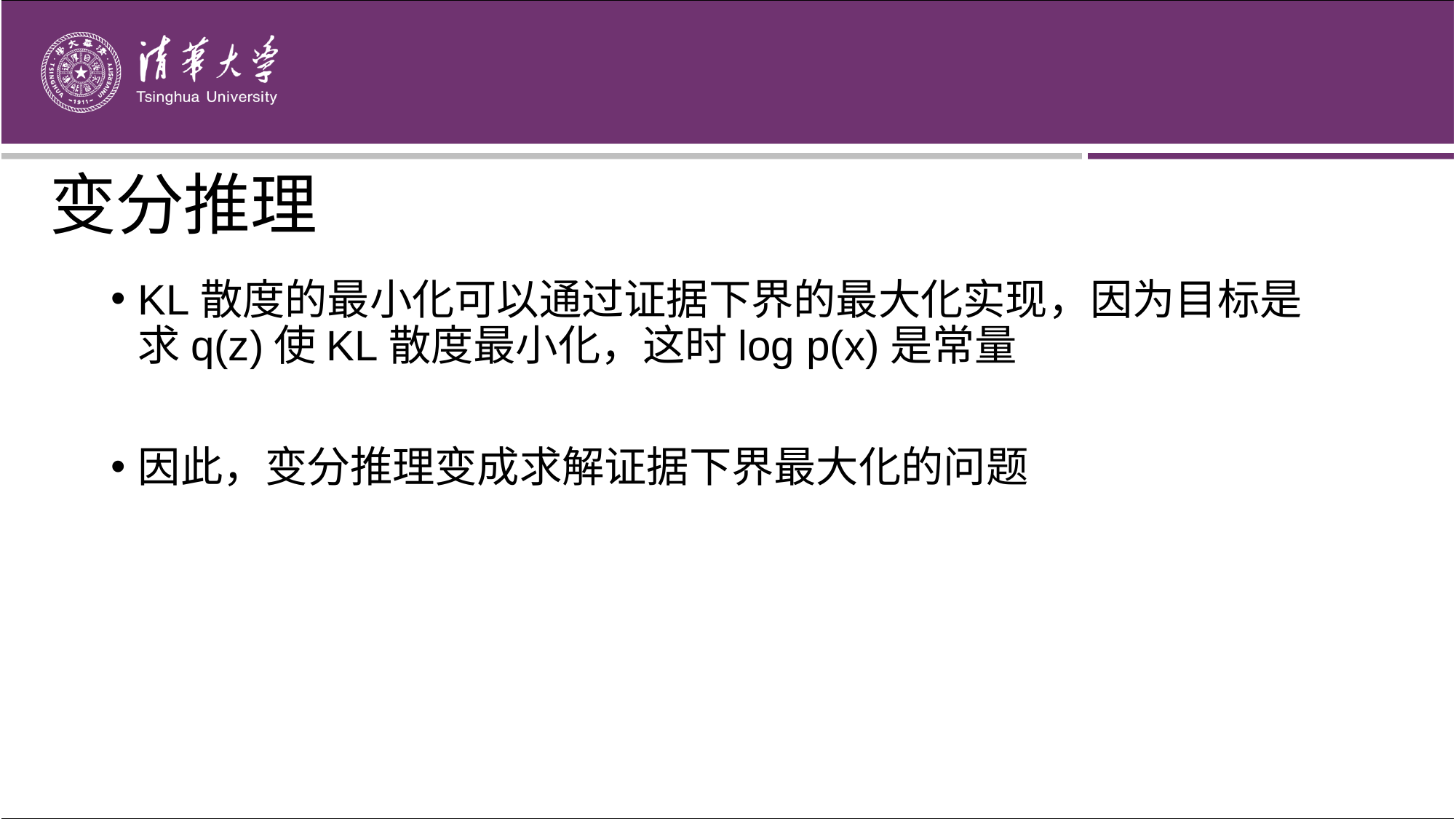

# 变分推理
KL散度的最小化可以通过证据下界的最大化实现，因为目标是求q(z)使KL散度最小化，这时log p(x)是常量

因此，变分推理变成求解证据下界最大化的问题